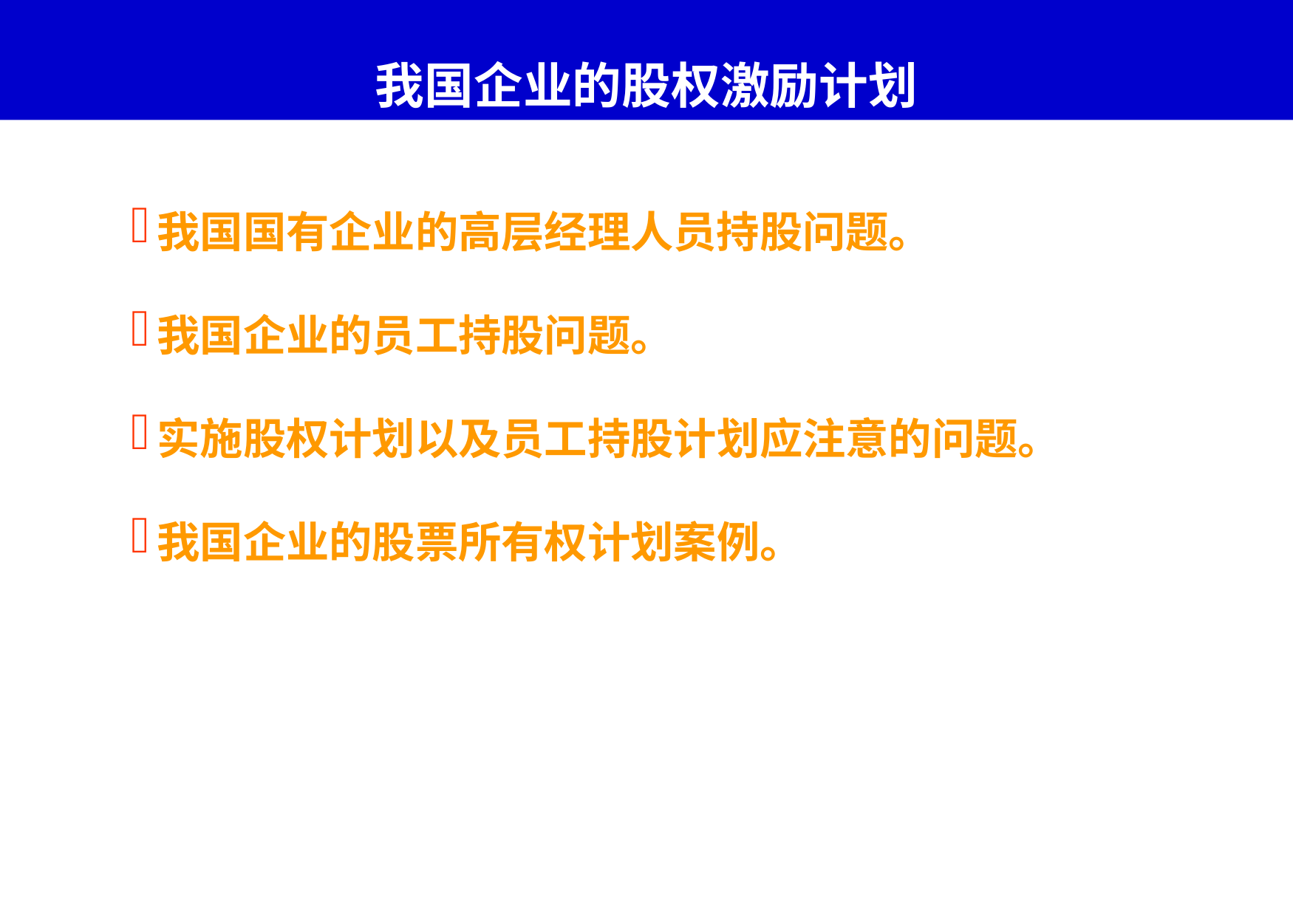

# 我国企业的股权激励计划
我国国有企业的高层经理人员持股问题。
我国企业的员工持股问题。
实施股权计划以及员工持股计划应注意的问题。
我国企业的股票所有权计划案例。